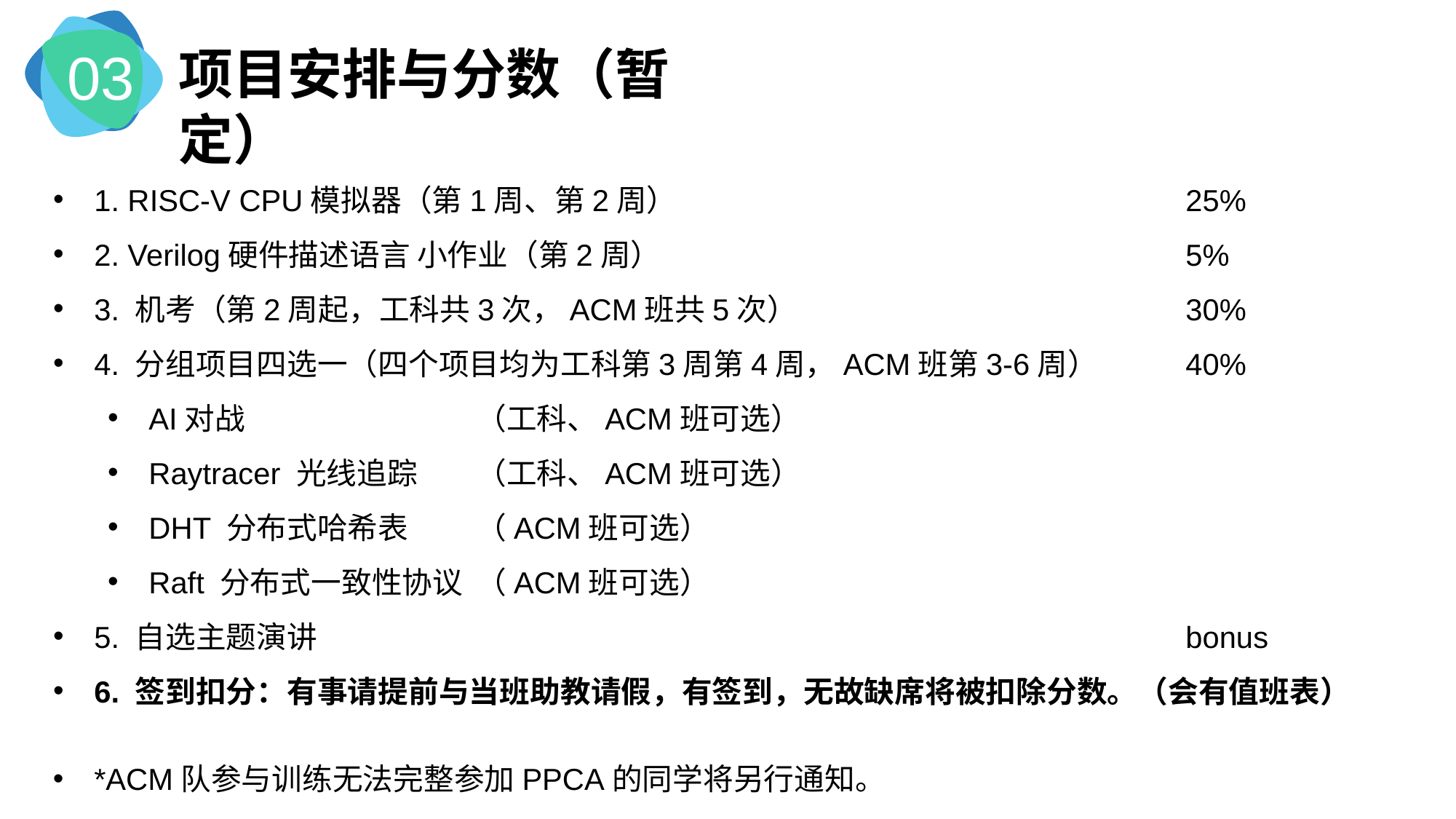

03
项目安排与分数（暂定）
1. RISC-V CPU模拟器（第1周、第2周）					25%
2. Verilog硬件描述语言 小作业（第2周）					5%
3. 机考（第2周起，工科共3次，ACM班共5次）				30%
4. 分组项目四选一（四个项目均为工科第3周第4周，ACM班第3-6周）	40%
AI对战			（工科、ACM班可选）
Raytracer 光线追踪	（工科、ACM班可选）
DHT 分布式哈希表	（ACM班可选）
Raft 分布式一致性协议	（ACM班可选）
5. 自选主题演讲								bonus
6. 签到扣分：有事请提前与当班助教请假，有签到，无故缺席将被扣除分数。（会有值班表）

*ACM队参与训练无法完整参加PPCA的同学将另行通知。